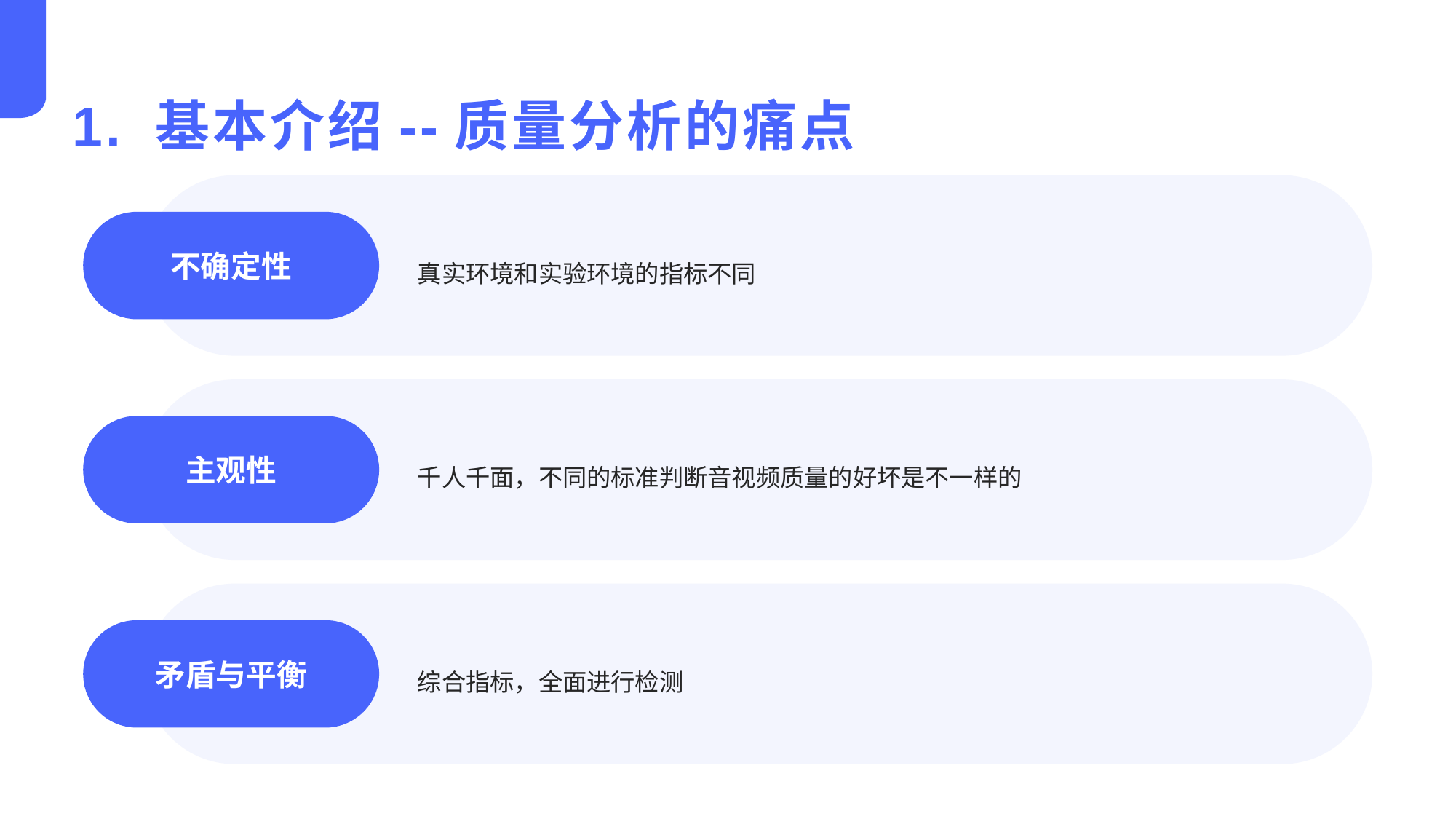

# 1. 基本介绍--质量分析的痛点

真实环境和实验环境的指标不同
不确定性

千人千面，不同的标准判断音视频质量的好坏是不一样的
主观性

综合指标，全面进行检测
矛盾与平衡